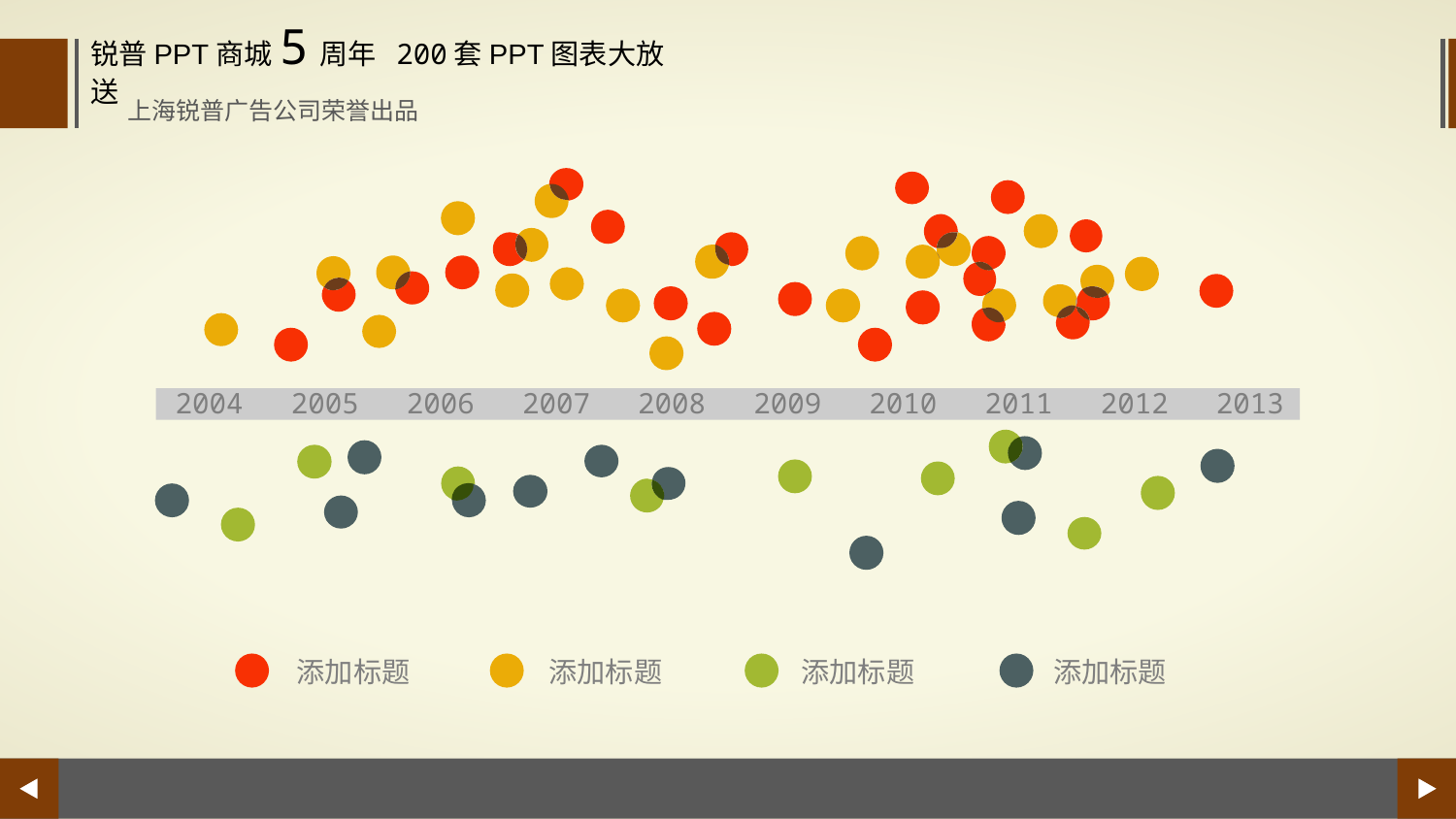

锐普PPT商城5周年  200套PPT图表大放送

上海锐普广告公司荣誉出品

2004
2005
2006
2007
2008
2009
2010
2011
2012
2013

添加标题
添加标题
添加标题
添加标题